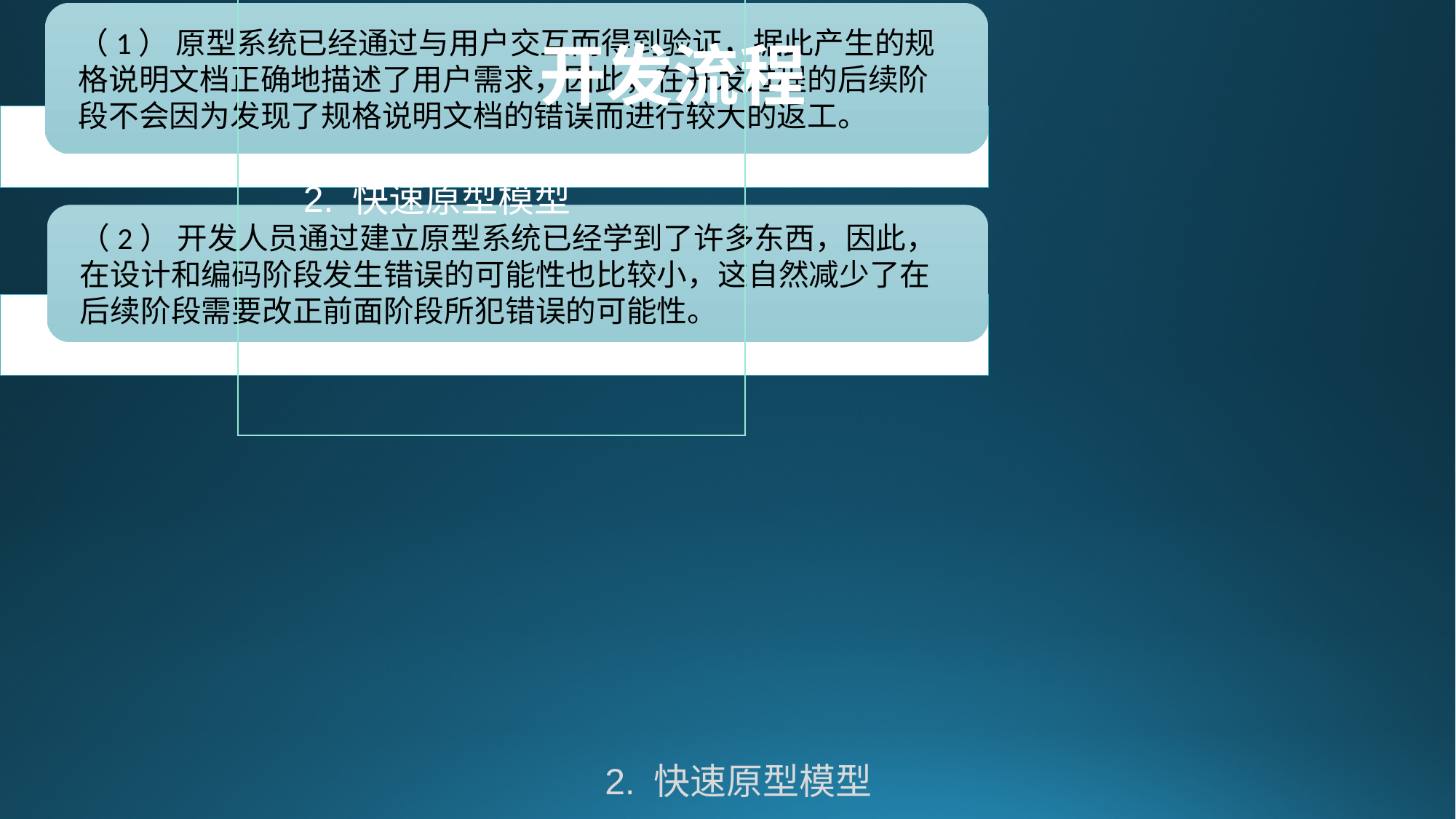

开发流程
2. 快速原型模型

（1） 原型系统已经通过与用户交互而得到验证，据此产生的规格说明文档正确地描述了用户需求，因此，在开发过程的后续阶段不会因为发现了规格说明文档的错误而进行较大的返工。

（2） 开发人员通过建立原型系统已经学到了许多东西，因此，在设计和编码阶段发生错误的可能性也比较小，这自然减少了在后续阶段需要改正前面阶段所犯错误的可能性。
2. 快速原型模型